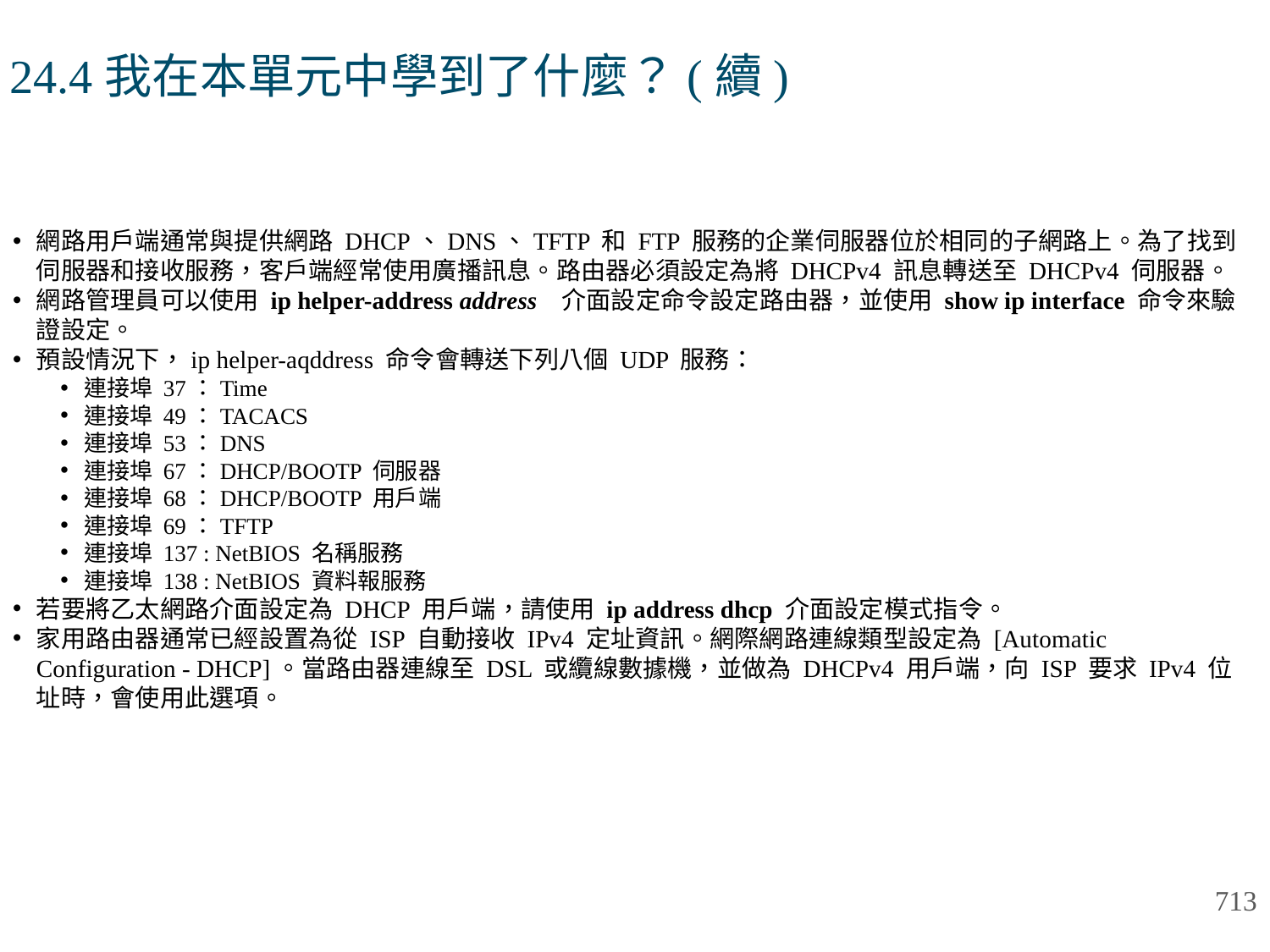

# 24.4我在本單元中學到了什麼？(續)
網路用戶端通常與提供網路 DHCP、DNS、TFTP 和 FTP 服務的企業伺服器位於相同的子網路上。為了找到伺服器和接收服務，客戶端經常使用廣播訊息。路由器必須設定為將 DHCPv4 訊息轉送至 DHCPv4 伺服器。
網路管理員可以使用 ip helper-address address   介面設定命令設定路由器，並使用 show ip interface 命令來驗證設定。
預設情況下，ip helper-aqddress 命令會轉送下列八個 UDP 服務：
連接埠 37：Time
連接埠 49：TACACS
連接埠 53：DNS
連接埠 67：DHCP/BOOTP 伺服器
連接埠 68：DHCP/BOOTP 用戶端
連接埠 69：TFTP
連接埠 137 : NetBIOS 名稱服務
連接埠 138 : NetBIOS 資料報服務
若要將乙太網路介面設定為 DHCP 用戶端，請使用 ip address dhcp 介面設定模式指令。
家用路由器通常已經設置為從 ISP 自動接收 IPv4 定址資訊。網際網路連線類型設定為 [Automatic Configuration - DHCP]。當路由器連線至 DSL 或纜線數據機，並做為 DHCPv4 用戶端，向 ISP 要求 IPv4 位址時，會使用此選項。
713